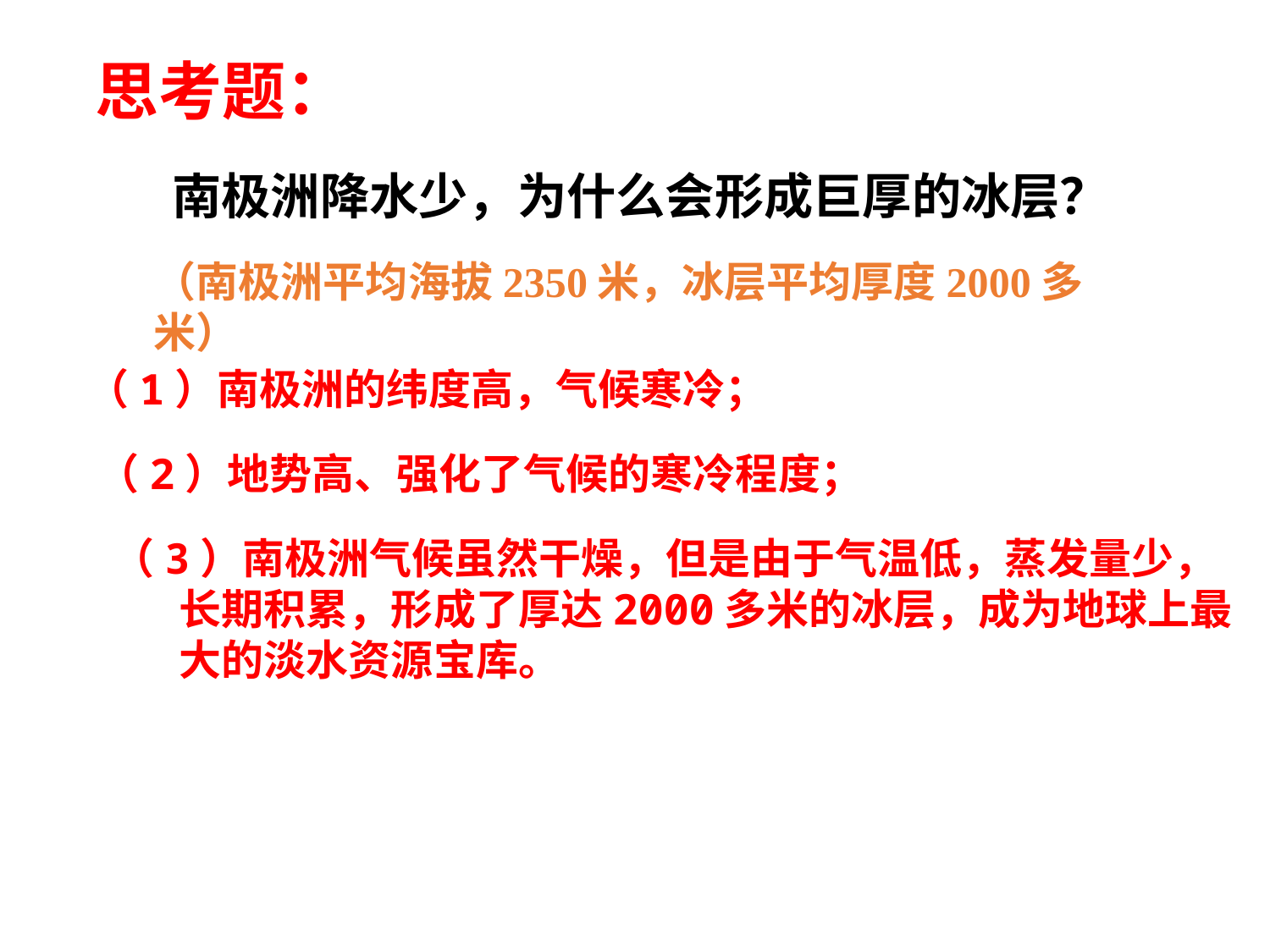

思考题：
南极洲降水少，为什么会形成巨厚的冰层？
（南极洲平均海拔2350米，冰层平均厚度2000多米）
（1）南极洲的纬度高，气候寒冷；
（2）地势高、强化了气候的寒冷程度；
（3）南极洲气候虽然干燥，但是由于气温低，蒸发量少，
      长期积累，形成了厚达2000多米的冰层，成为地球上最
      大的淡水资源宝库。